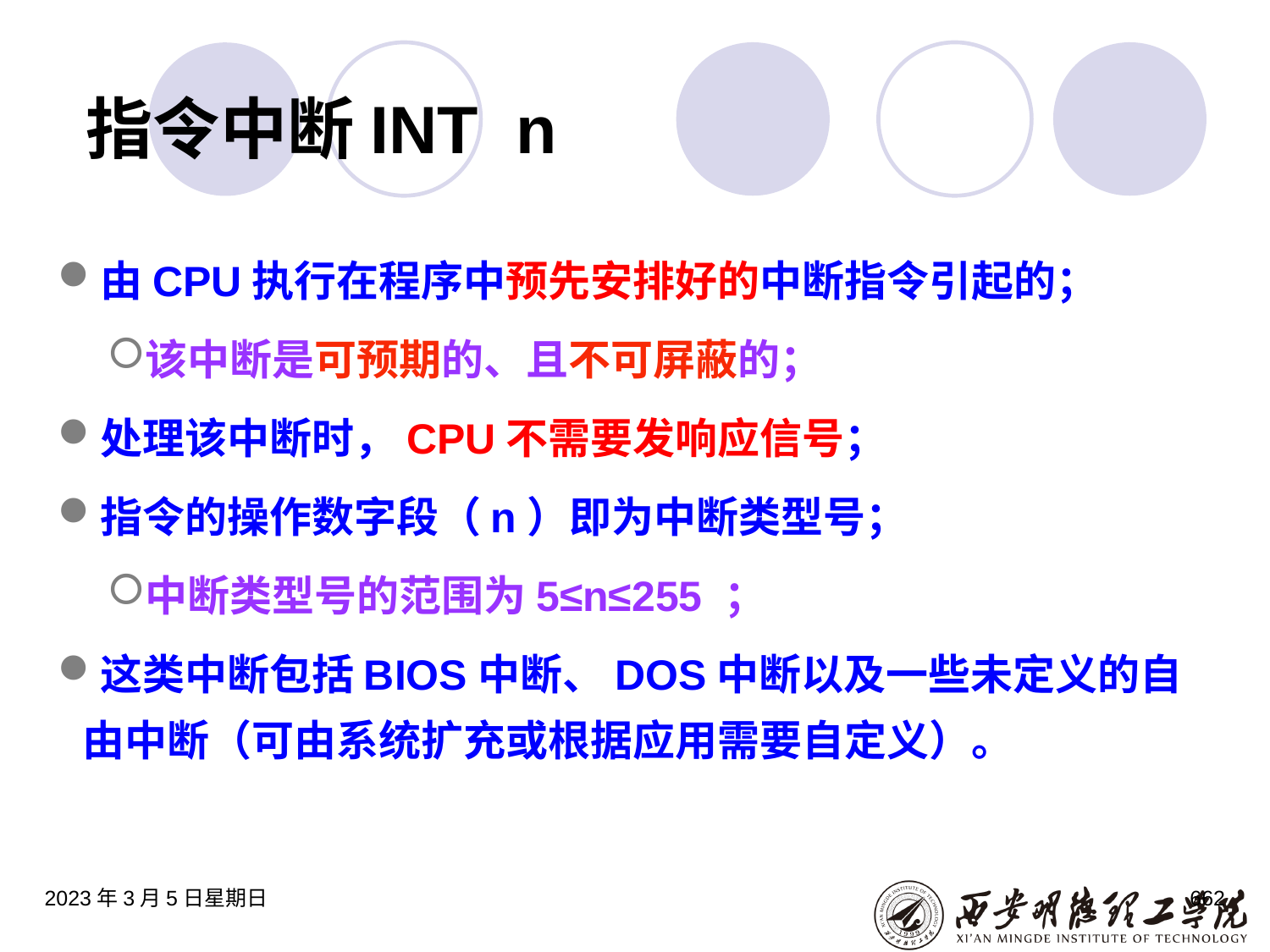

# 指令中断INT  n

由CPU执行在程序中预先安排好的中断指令引起的；
该中断是可预期的、且不可屏蔽的；
处理该中断时，CPU不需要发响应信号；
指令的操作数字段（n）即为中断类型号；
中断类型号的范围为5≤n≤255 ；
这类中断包括BIOS中断、DOS中断以及一些未定义的自由中断（可由系统扩充或根据应用需要自定义）。
2023年3月5日星期日
662